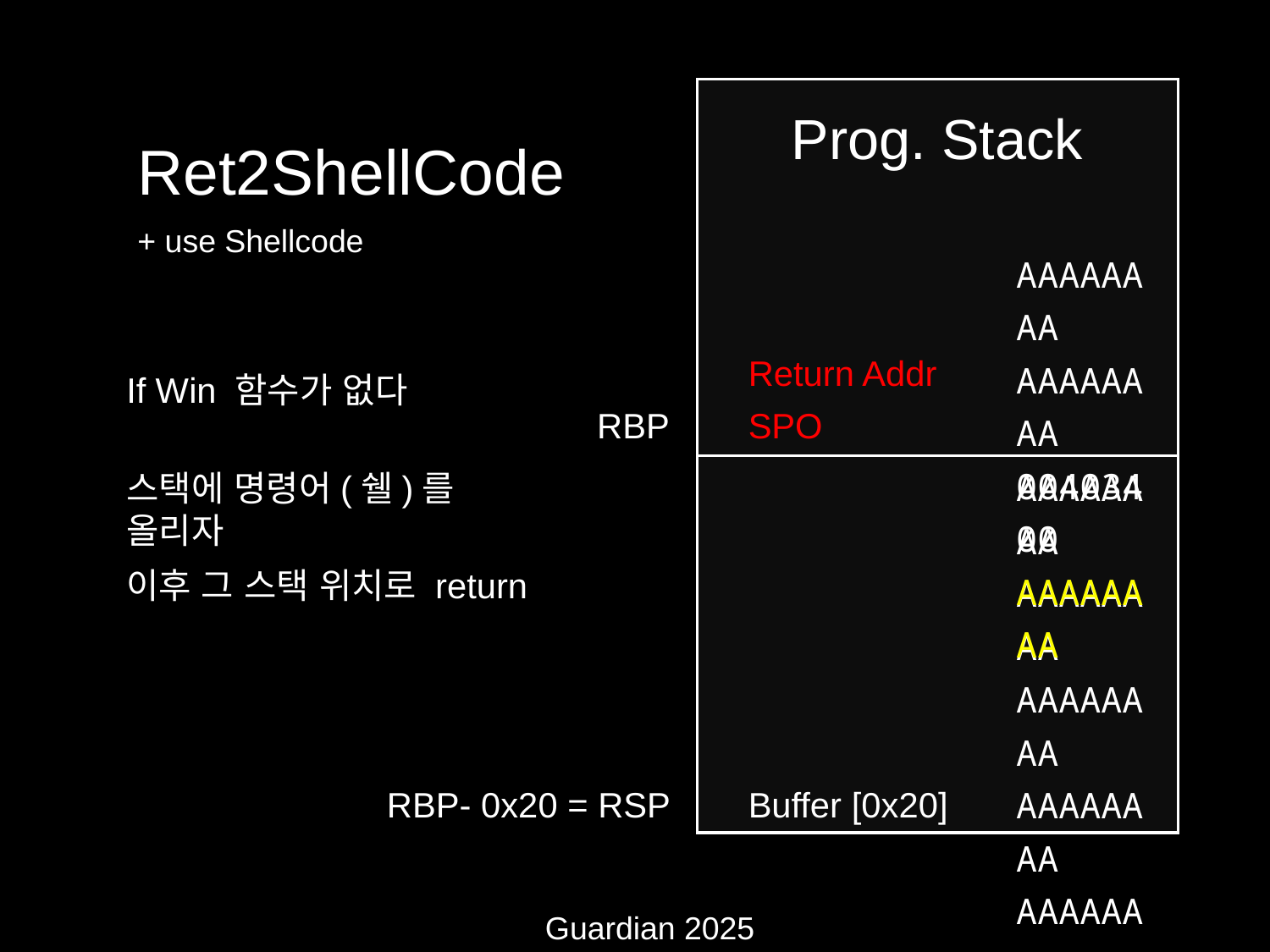

Prog. Stack
Ret2ShellCode
+ use Shellcode
AAAAAAAA
AAAAAAAA
00403400
AAAAAAAA
Return Addr
If Win 함수가 없다
RBP
SPO
AAAAAAAA
AAAAAAAA
AAAAAAAA
AAAAAAAA
AAAAAAAA
AAAAAAAA
AAAAAAAA
스택에 명령어(쉘)를 올리자
이후 그 스택 위치로 return
RBP- 0x20 = RSP
Buffer [0x20]
Guardian 2025